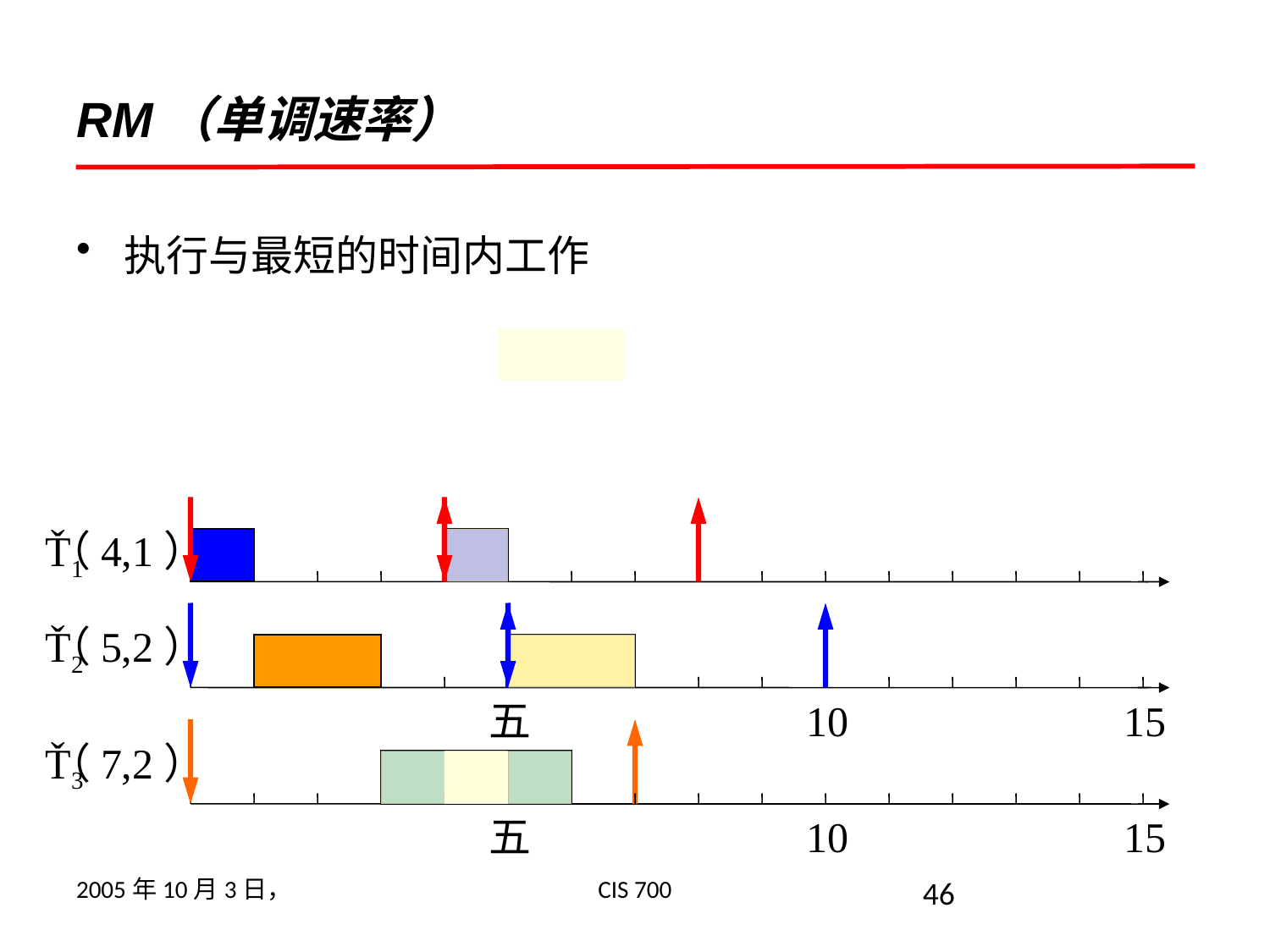

# RM（单调速率）
执行与最短的时间内工作

Ť1
（4,1）

Ť2
（5,2）

五
10
15
五
10
15

Ť3
（7,2）

2005年10月3日，
CIS 700
46